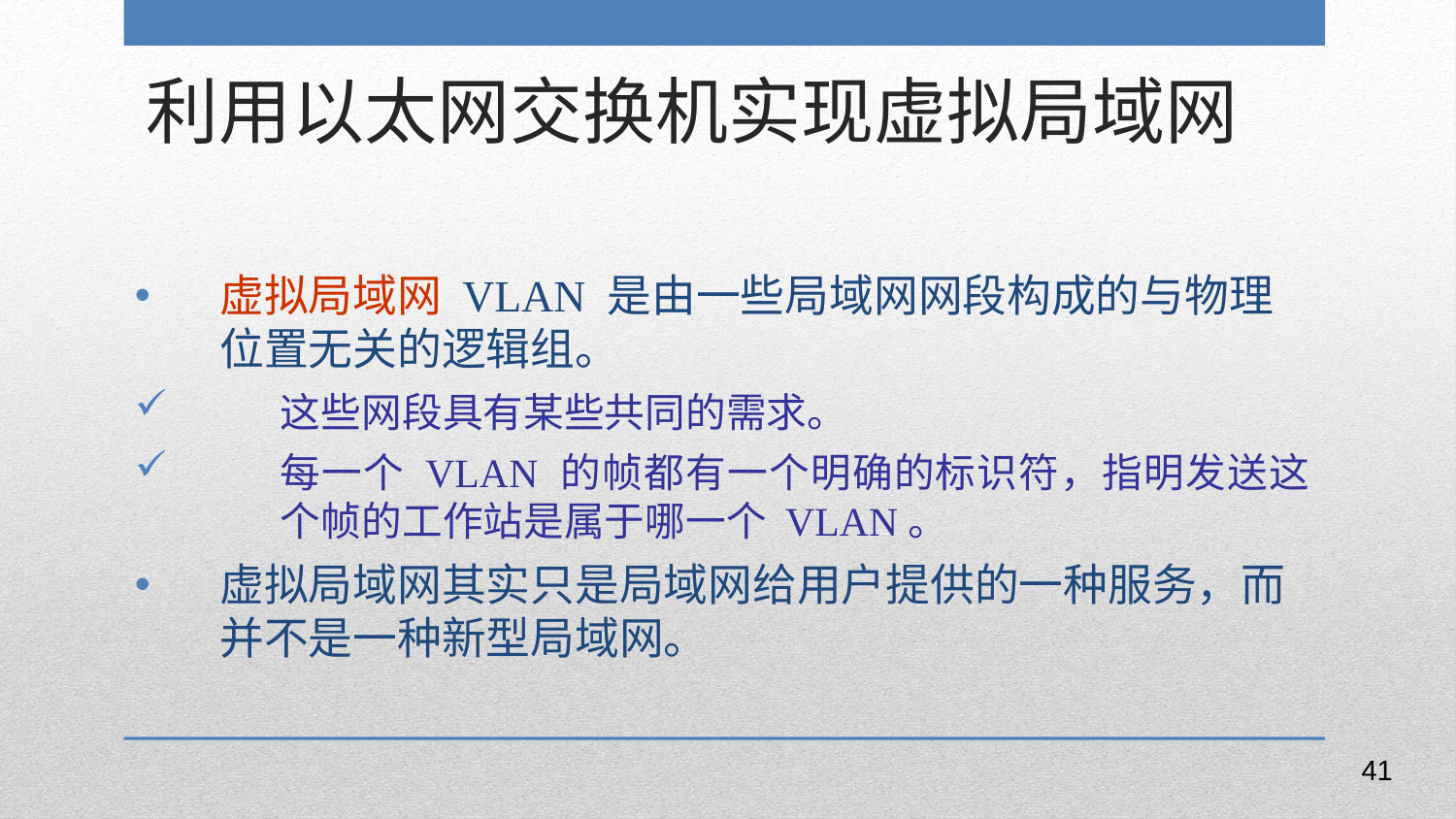

利用以太网交换机实现虚拟局域网
虚拟局域网 VLAN 是由一些局域网网段构成的与物理位置无关的逻辑组。
这些网段具有某些共同的需求。
每一个 VLAN 的帧都有一个明确的标识符，指明发送这个帧的工作站是属于哪一个 VLAN。
虚拟局域网其实只是局域网给用户提供的一种服务，而并不是一种新型局域网。
41